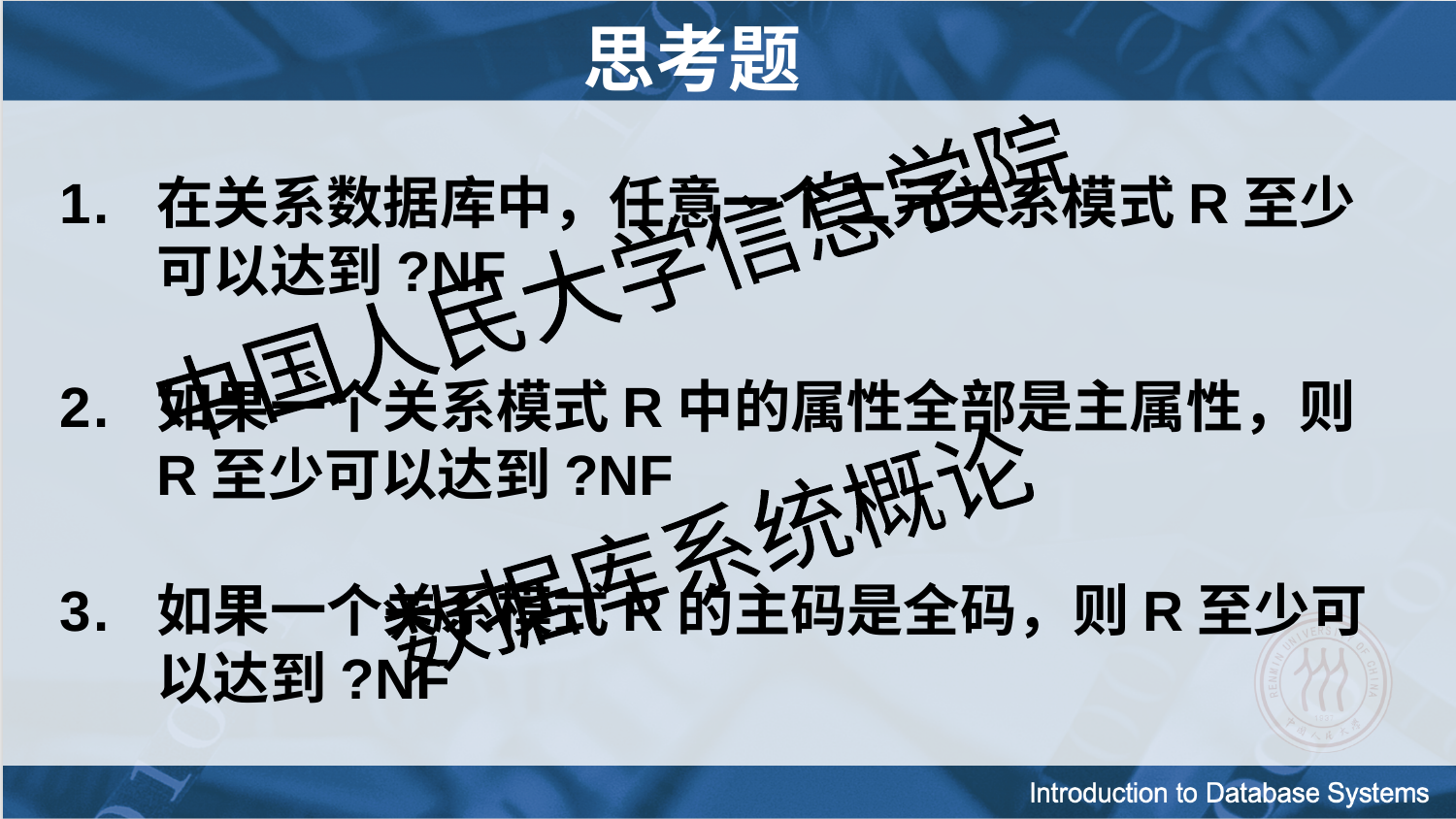

# 思考题
在关系数据库中，任意一个二元关系模式R至少可以达到?NF

如果一个关系模式R中的属性全部是主属性，则R至少可以达到?NF

如果一个关系模式R的主码是全码，则R至少可以达到?NF